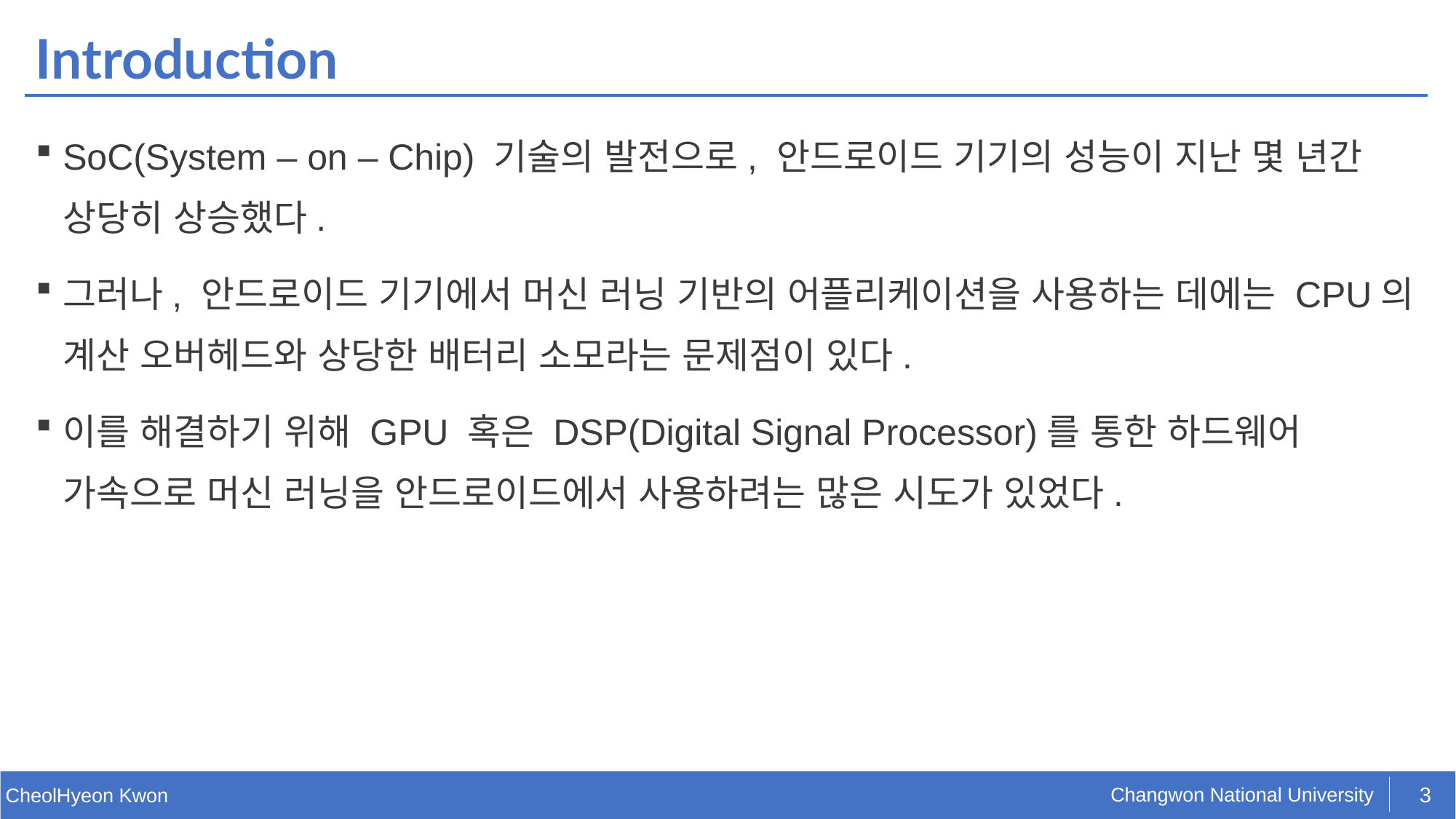

# Introduction
SoC(System – on – Chip) 기술의 발전으로, 안드로이드 기기의 성능이 지난 몇 년간 상당히 상승했다.
그러나, 안드로이드 기기에서 머신 러닝 기반의 어플리케이션을 사용하는 데에는 CPU의 계산 오버헤드와 상당한 배터리 소모라는 문제점이 있다.
이를 해결하기 위해 GPU 혹은 DSP(Digital Signal Processor)를 통한 하드웨어 가속으로 머신 러닝을 안드로이드에서 사용하려는 많은 시도가 있었다.
3